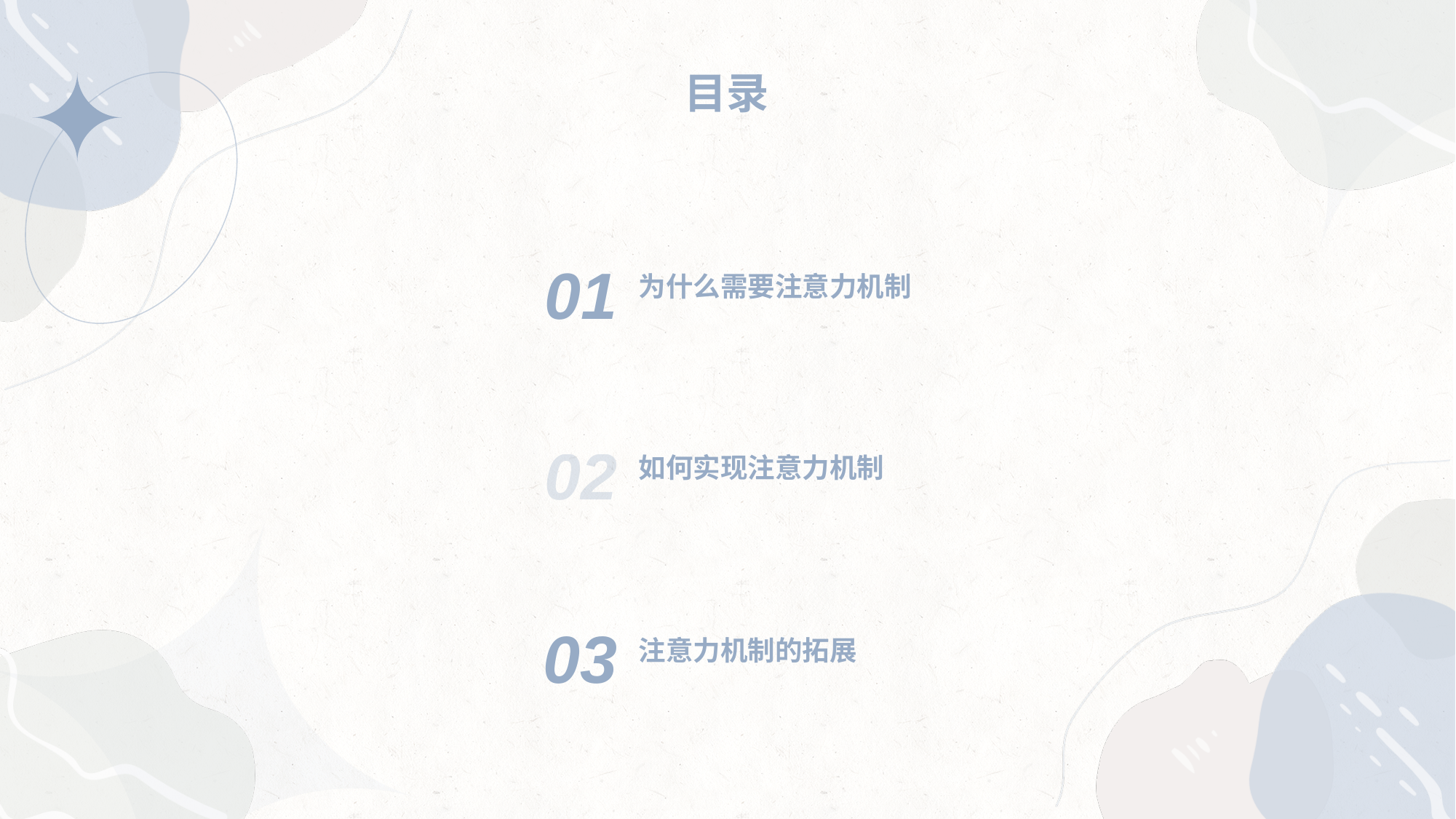

01
为什么需要注意力机制
02
如何实现注意力机制

03
注意力机制的拓展

# 目录